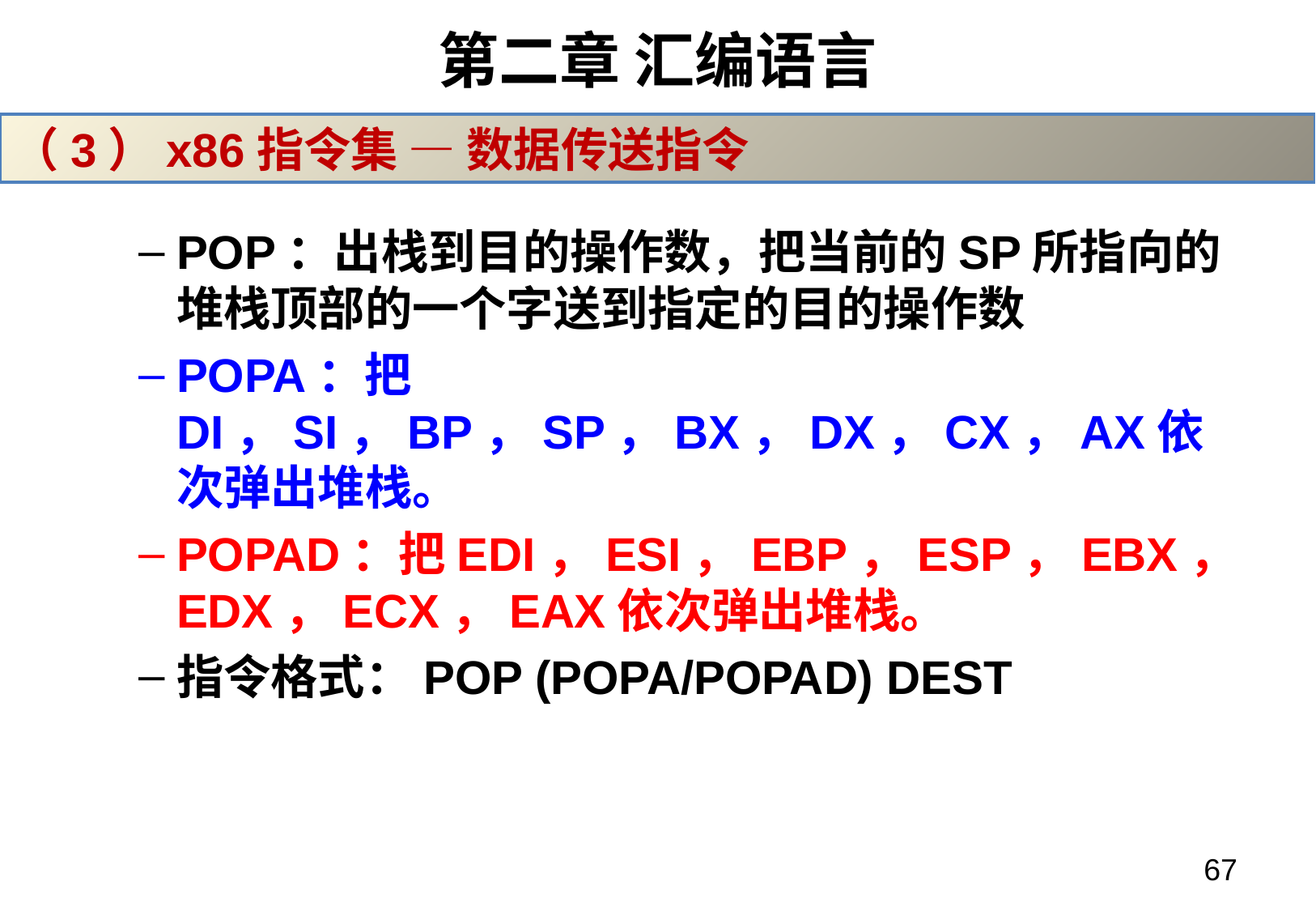

# 第二章 汇编语言
（3）x86指令集 — 数据传送指令
POP：出栈到目的操作数，把当前的SP所指向的堆栈顶部的一个字送到指定的目的操作数
POPA：把DI，SI，BP，SP，BX，DX，CX，AX依次弹出堆栈。
POPAD：把EDI，ESI，EBP，ESP，EBX，EDX，ECX，EAX依次弹出堆栈。
指令格式：POP (POPA/POPAD) DEST
67